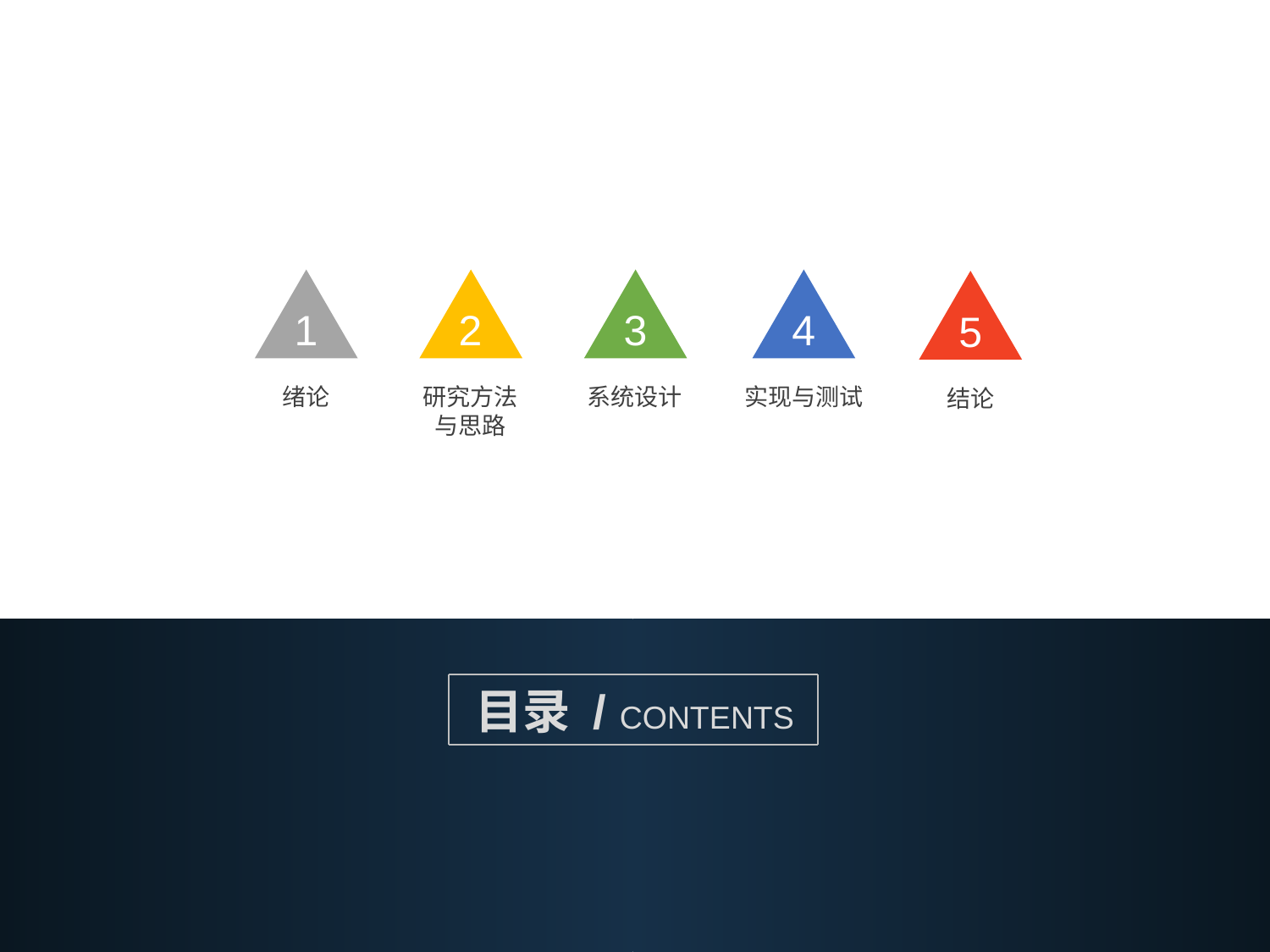

4

1

2

3

5
绪论
实现与测试
研究方法
与思路
系统设计
结论
目录 / CONTENTS